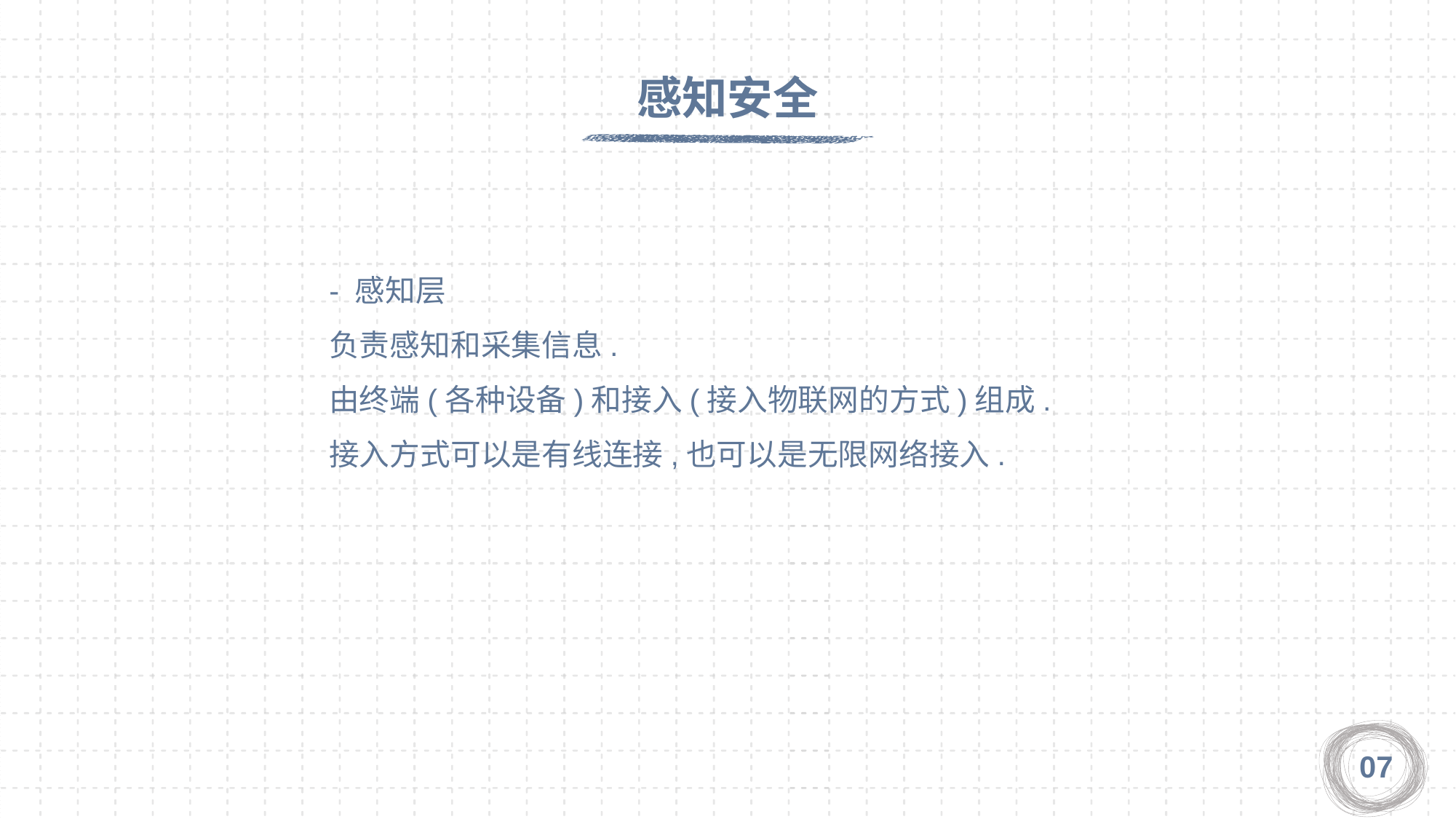

感知安全

- 感知层
负责感知和采集信息.
由终端(各种设备)和接入(接入物联网的方式)组成.
接入方式可以是有线连接,也可以是无限网络接入.

07